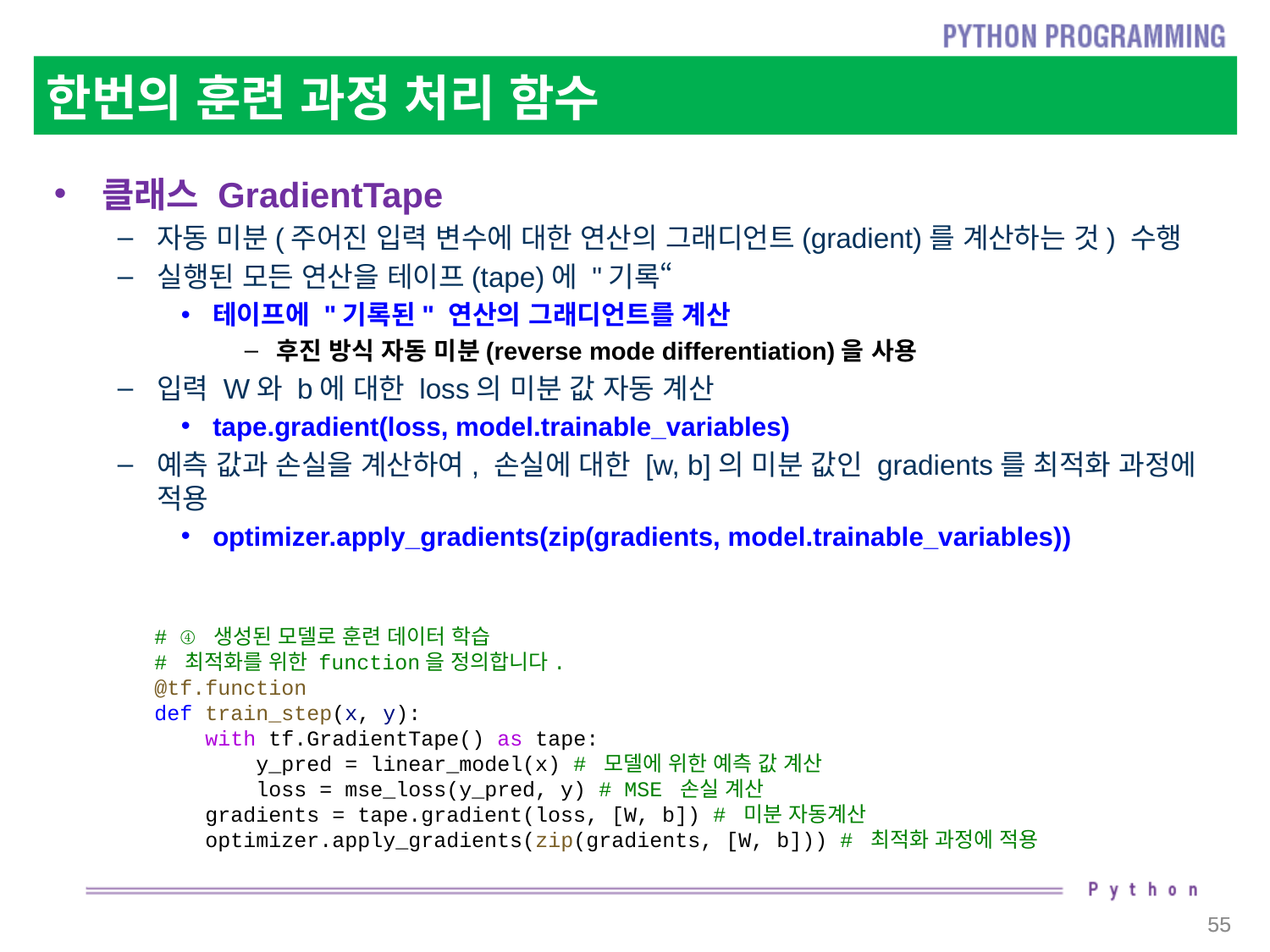

# 한번의 훈련 과정 처리 함수
클래스 GradientTape
자동 미분(주어진 입력 변수에 대한 연산의 그래디언트(gradient)를 계산하는 것) 수행
실행된 모든 연산을 테이프(tape)에 "기록“
테이프에 "기록된" 연산의 그래디언트를 계산
후진 방식 자동 미분(reverse mode differentiation)을 사용
입력 W와 b에 대한 loss의 미분 값 자동 계산
tape.gradient(loss, model.trainable_variables)
예측 값과 손실을 계산하여, 손실에 대한 [w, b]의 미분 값인 gradients를 최적화 과정에 적용
optimizer.apply_gradients(zip(gradients, model.trainable_variables))

# ④ 생성된 모델로 훈련 데이터 학습
# 최적화를 위한 function을 정의합니다.
@tf.function
def train_step(x, y):
    with tf.GradientTape() as tape:
        y_pred = linear_model(x) # 모델에 위한 예측 값 계산
        loss = mse_loss(y_pred, y) # MSE 손실 계산
    gradients = tape.gradient(loss, [W, b]) # 미분 자동계산
    optimizer.apply_gradients(zip(gradients, [W, b])) # 최적화 과정에 적용
55